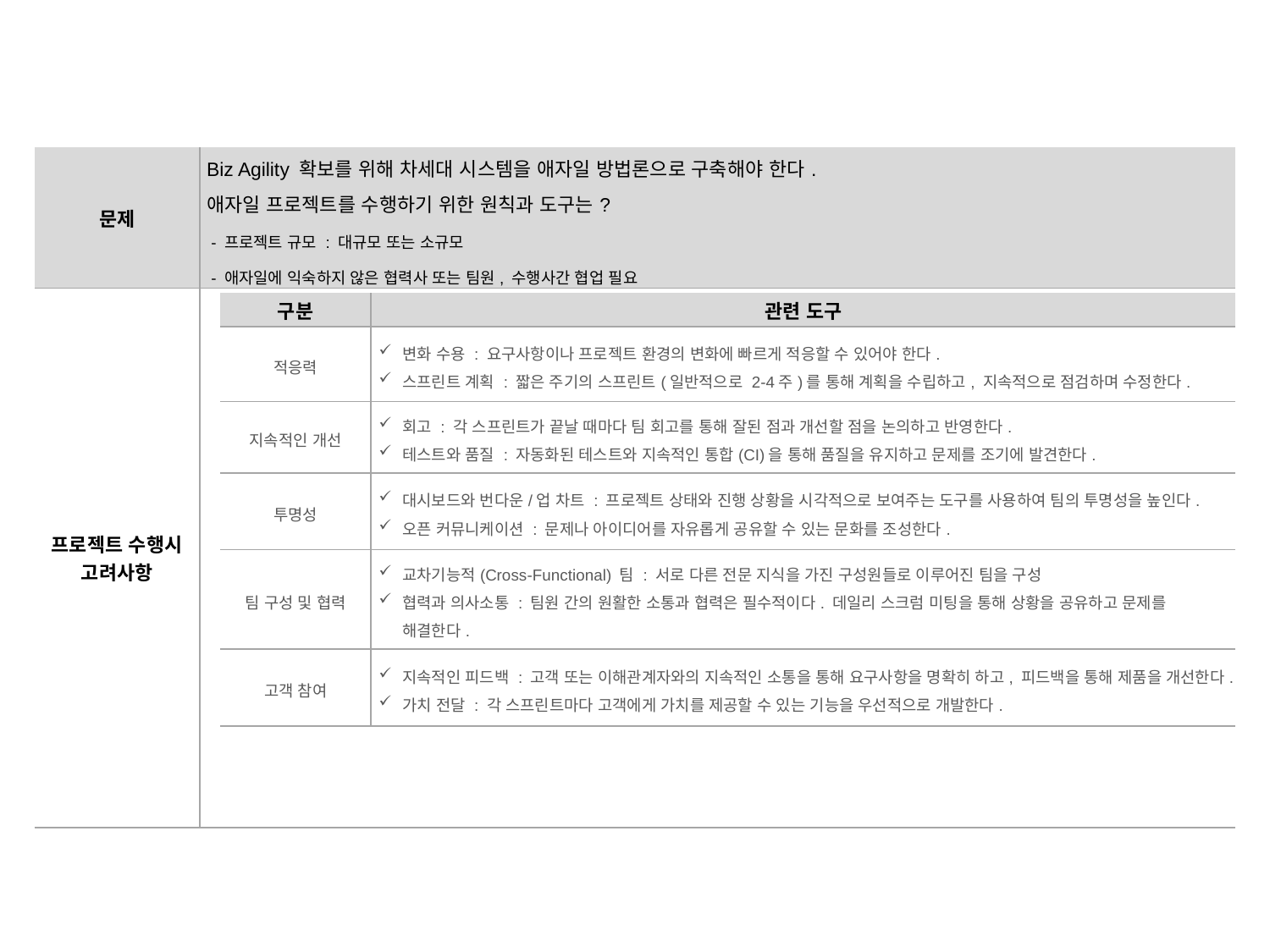

| 문제 | Biz Agility 확보를 위해 차세대 시스템을 애자일 방법론으로 구축해야 한다. 애자일 프로젝트를 수행하기 위한 원칙과 도구는? - 프로젝트 규모 : 대규모 또는 소규모 - 애자일에 익숙하지 않은 협력사 또는 팀원, 수행사간 협업 필요 |
| --- | --- |
| 프로젝트 수행시 고려사항 |  |
| 구분 | 관련 도구 |
| --- | --- |
| 적응력 | 변화 수용 : 요구사항이나 프로젝트 환경의 변화에 빠르게 적응할 수 있어야 한다. 스프린트 계획 : 짧은 주기의 스프린트(일반적으로 2-4주)를 통해 계획을 수립하고, 지속적으로 점검하며 수정한다. |
| 지속적인 개선 | 회고 : 각 스프린트가 끝날 때마다 팀 회고를 통해 잘된 점과 개선할 점을 논의하고 반영한다. 테스트와 품질 : 자동화된 테스트와 지속적인 통합(CI)을 통해 품질을 유지하고 문제를 조기에 발견한다. |
| 투명성 | 대시보드와 번다운/업 차트 : 프로젝트 상태와 진행 상황을 시각적으로 보여주는 도구를 사용하여 팀의 투명성을 높인다. 오픈 커뮤니케이션 : 문제나 아이디어를 자유롭게 공유할 수 있는 문화를 조성한다. |
| 팀 구성 및 협력 | 교차기능적(Cross-Functional) 팀 : 서로 다른 전문 지식을 가진 구성원들로 이루어진 팀을 구성 협력과 의사소통 : 팀원 간의 원활한 소통과 협력은 필수적이다. 데일리 스크럼 미팅을 통해 상황을 공유하고 문제를 해결한다. |
| 고객 참여 | 지속적인 피드백 : 고객 또는 이해관계자와의 지속적인 소통을 통해 요구사항을 명확히 하고, 피드백을 통해 제품을 개선한다. 가치 전달 : 각 스프린트마다 고객에게 가치를 제공할 수 있는 기능을 우선적으로 개발한다. |